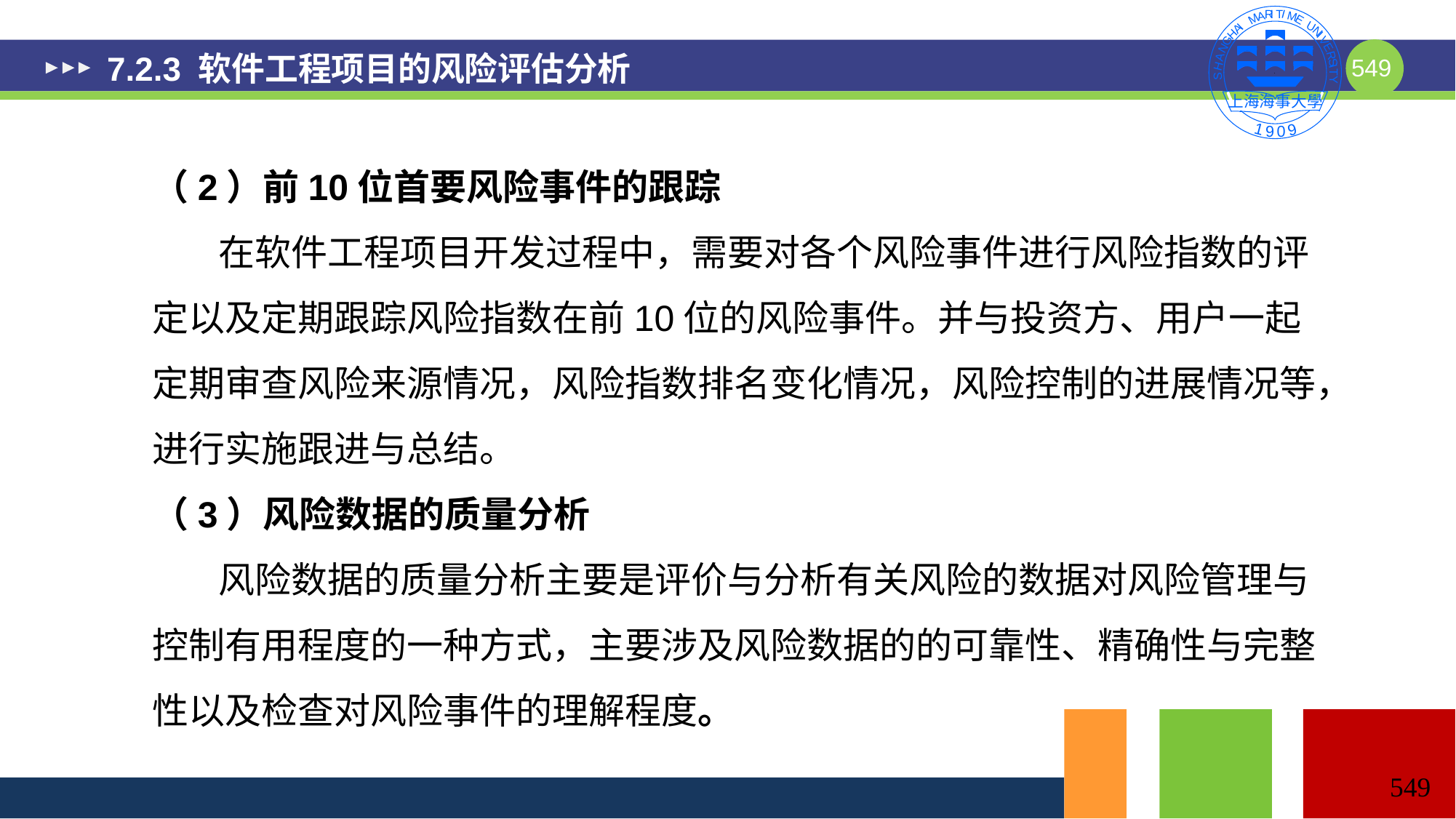

# 7.2.3 软件工程项目的风险评估分析
（2）前10位首要风险事件的跟踪
       在软件工程项目开发过程中，需要对各个风险事件进行风险指数的评定以及定期跟踪风险指数在前10位的风险事件。并与投资方、用户一起定期审查风险来源情况，风险指数排名变化情况，风险控制的进展情况等，进行实施跟进与总结。
（3）风险数据的质量分析
       风险数据的质量分析主要是评价与分析有关风险的数据对风险管理与控制有用程度的一种方式，主要涉及风险数据的的可靠性、精确性与完整性以及检查对风险事件的理解程度。

549

549